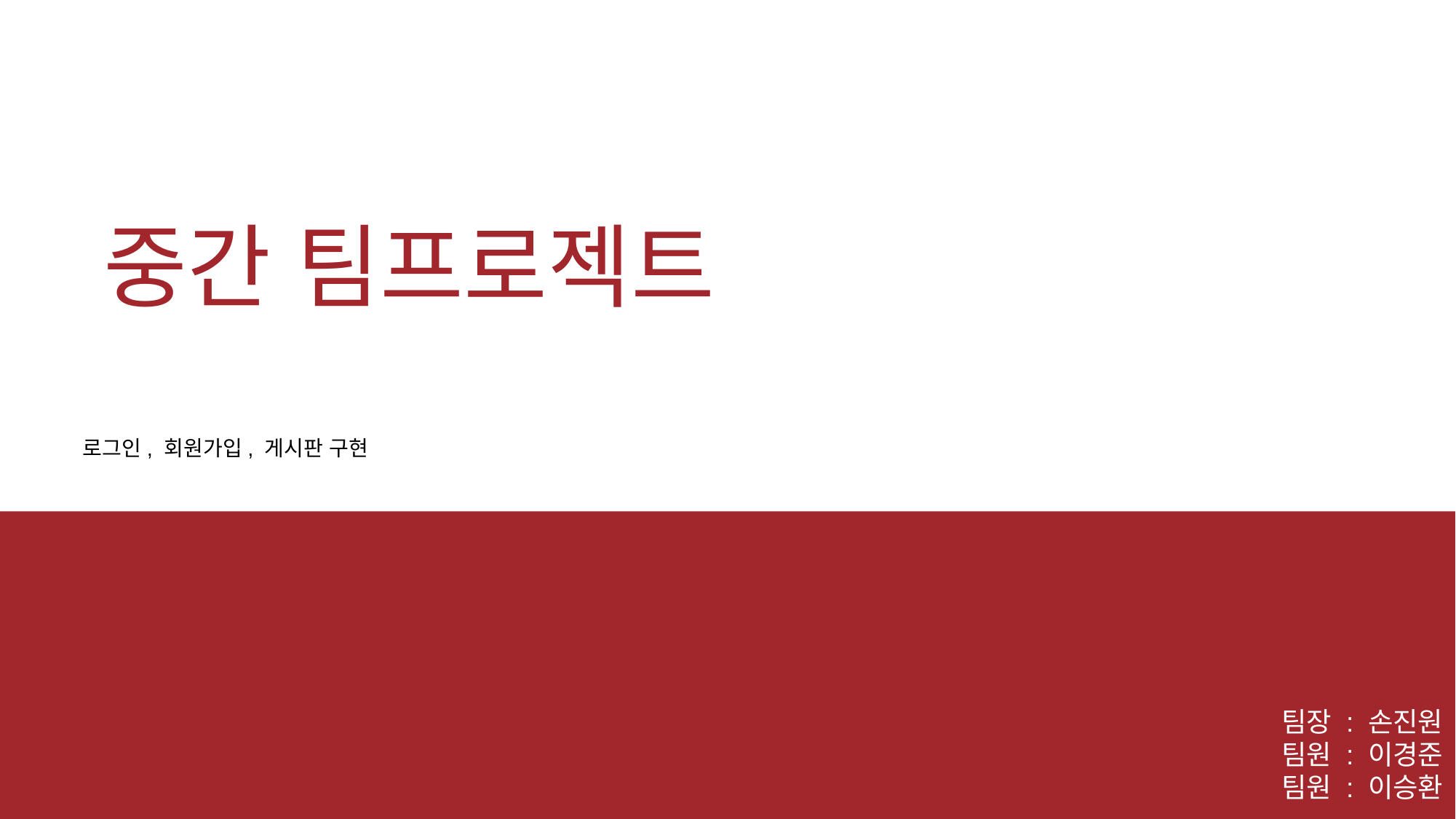

중간 팀프로젝트
로그인, 회원가입, 게시판 구현

팀장 : 손진원
팀원 : 이경준
팀원 : 이승환